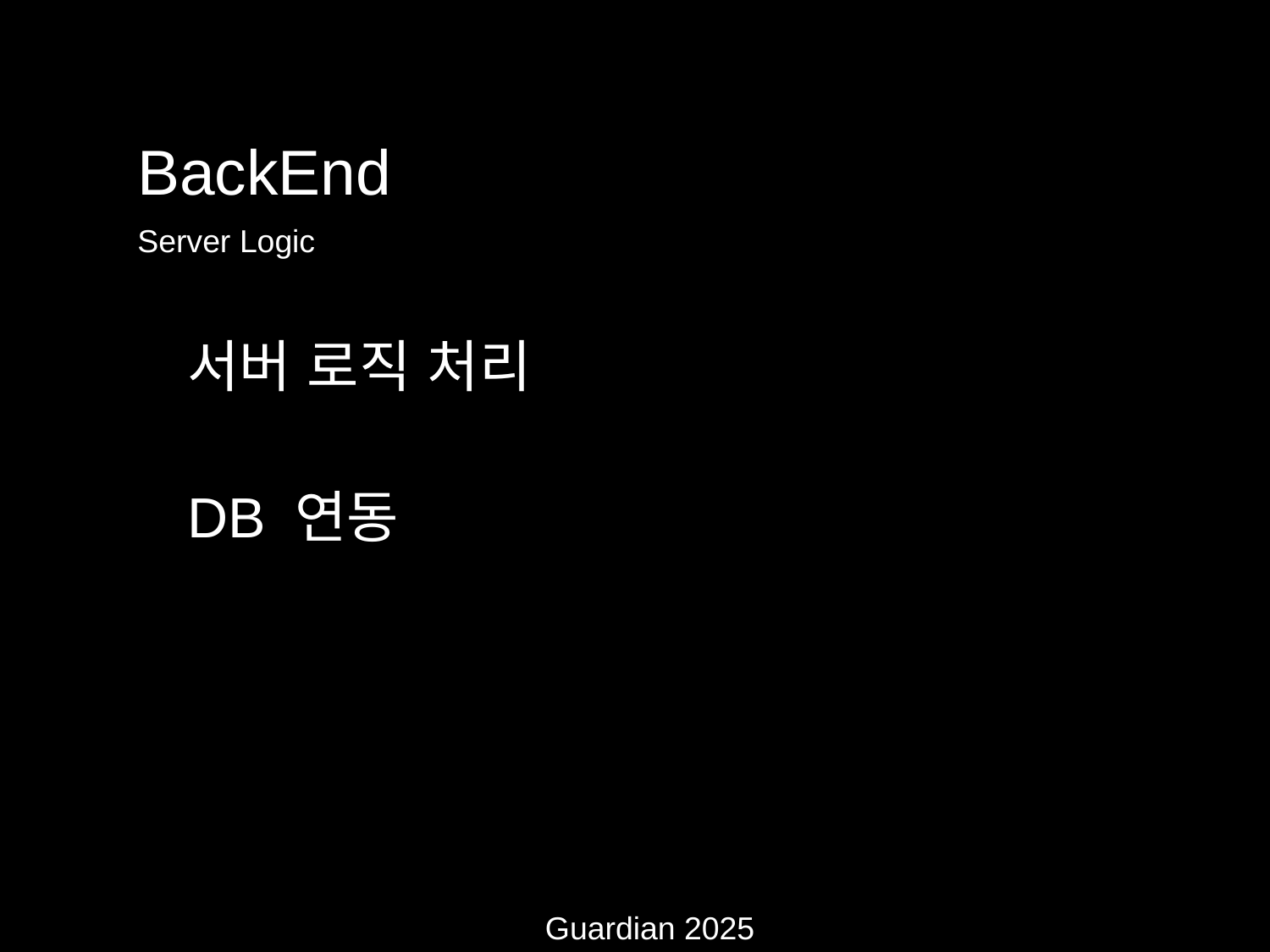

BackEnd
Server Logic
서버 로직 처리
DB 연동

중심에서 0.3cm 떨어진 소속 18px
Guardian 2025